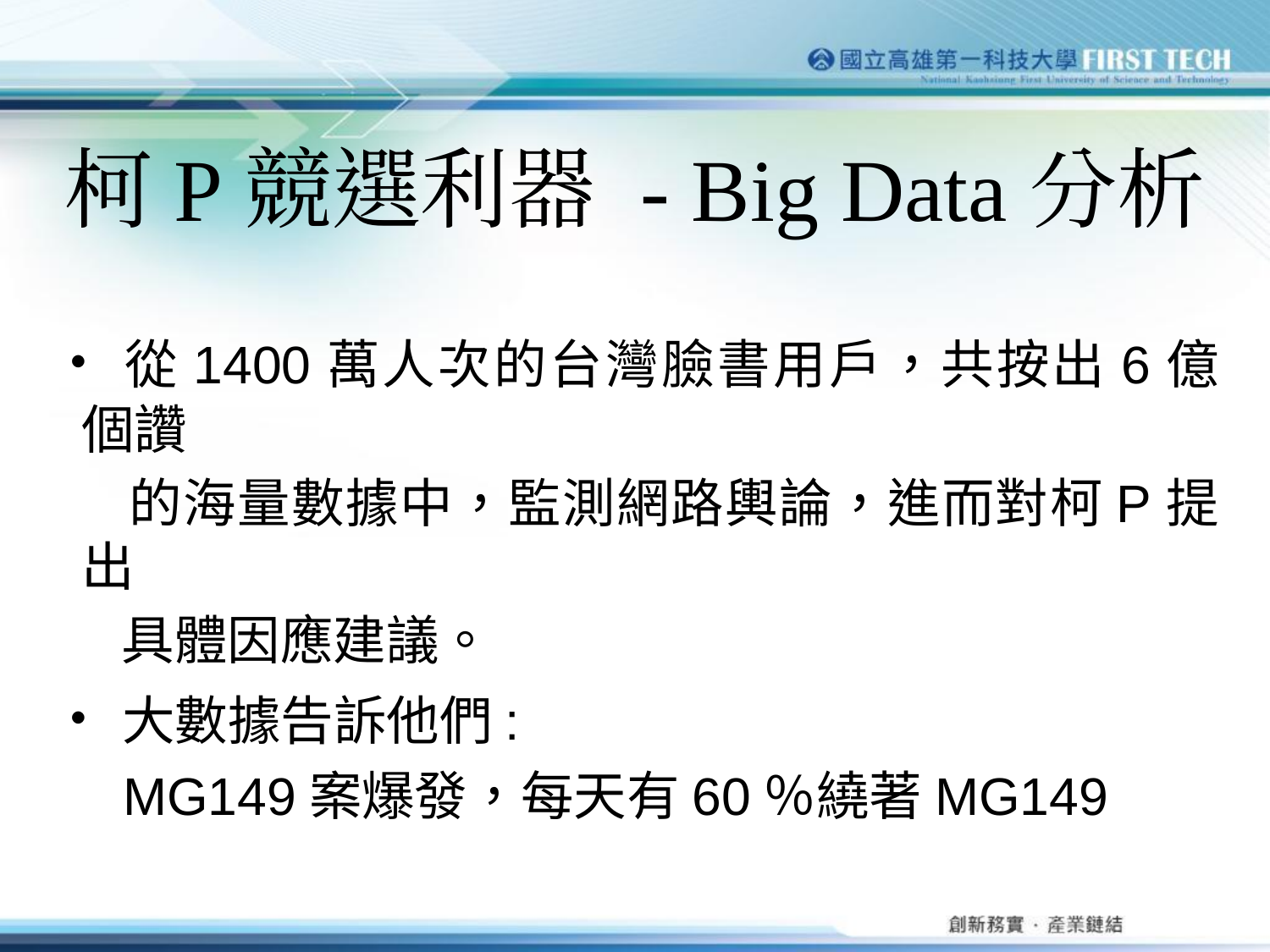

# 柯P競選利器 - Big Data分析

‧從1400萬人次的台灣臉書用戶，共按出6億個讚
     的海量數據中，監測網路輿論，進而對柯P提出
     具體因應建議。
‧大數據告訴他們:
     MG149案爆發，每天有60％繞著MG149